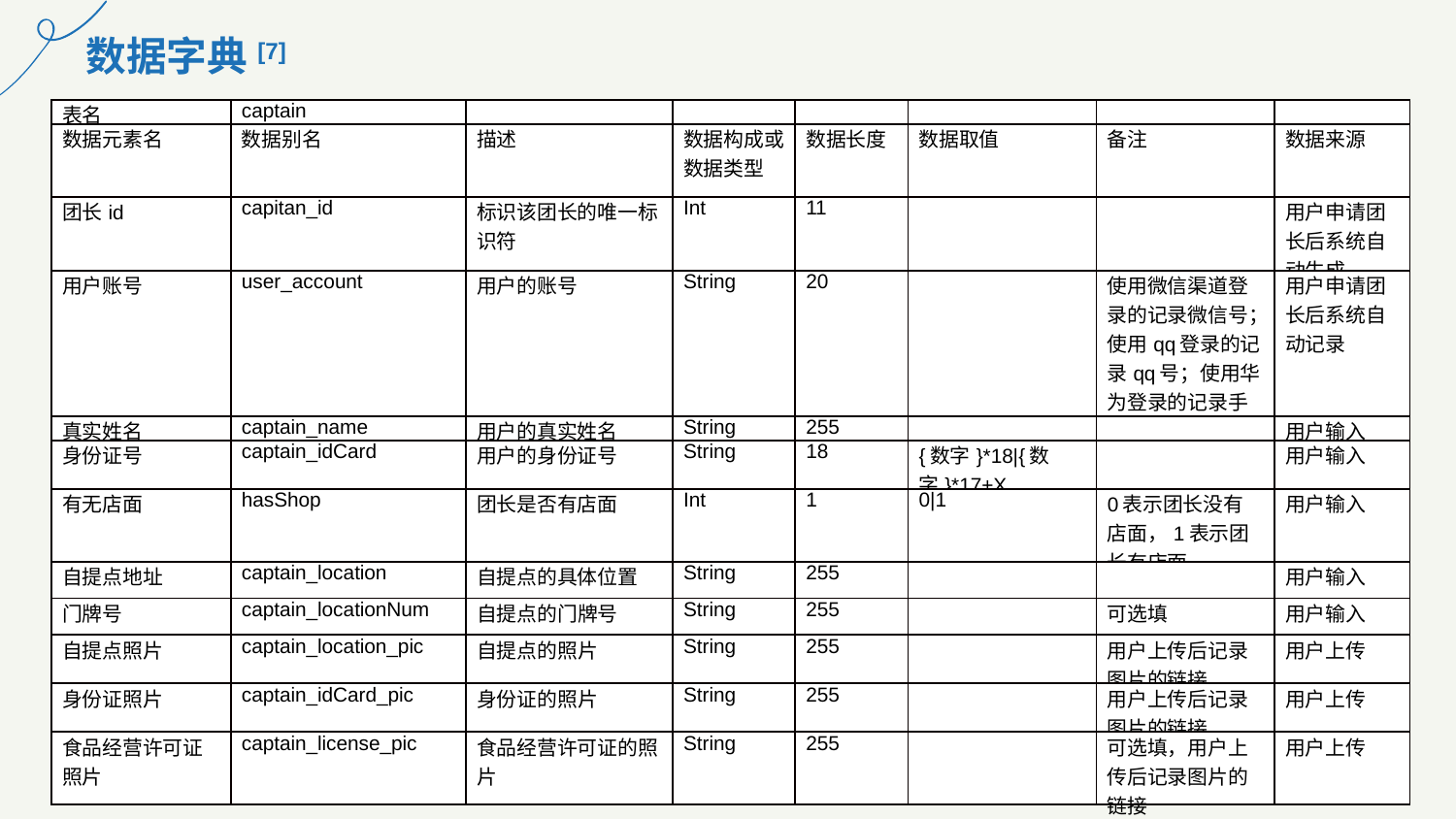

数据字典[7]
| 表名 | captain |  |  |  |  |  |  |
| --- | --- | --- | --- | --- | --- | --- | --- |
| 数据元素名 | 数据别名 | 描述 | 数据构成或数据类型 | 数据长度 | 数据取值 | 备注 | 数据来源 |
| 团长id | capitan\_id | 标识该团长的唯一标识符 | Int | 11 |  |  | 用户申请团长后系统自动生成 |
| 用户账号 | user\_account | 用户的账号 | String | 20 |  | 使用微信渠道登录的记录微信号；使用qq登录的记录qq号；使用华为登录的记录手机号 | 用户申请团长后系统自动记录 |
| 真实姓名 | captain\_name | 用户的真实姓名 | String | 255 |  |  | 用户输入 |
| 身份证号 | captain\_idCard | 用户的身份证号 | String | 18 | {数字}\*18|{数字}\*17+X |  | 用户输入 |
| 有无店面 | hasShop | 团长是否有店面 | Int | 1 | 0|1 | 0表示团长没有店面，1表示团长有店面 | 用户输入 |
| 自提点地址 | captain\_location | 自提点的具体位置 | String | 255 |  |  | 用户输入 |
| 门牌号 | captain\_locationNum | 自提点的门牌号 | String | 255 |  | 可选填 | 用户输入 |
| 自提点照片 | captain\_location\_pic | 自提点的照片 | String | 255 |  | 用户上传后记录图片的链接 | 用户上传 |
| 身份证照片 | captain\_idCard\_pic | 身份证的照片 | String | 255 |  | 用户上传后记录图片的链接 | 用户上传 |
| 食品经营许可证照片 | captain\_license\_pic | 食品经营许可证的照片 | String | 255 |  | 可选填，用户上传后记录图片的链接 | 用户上传 |